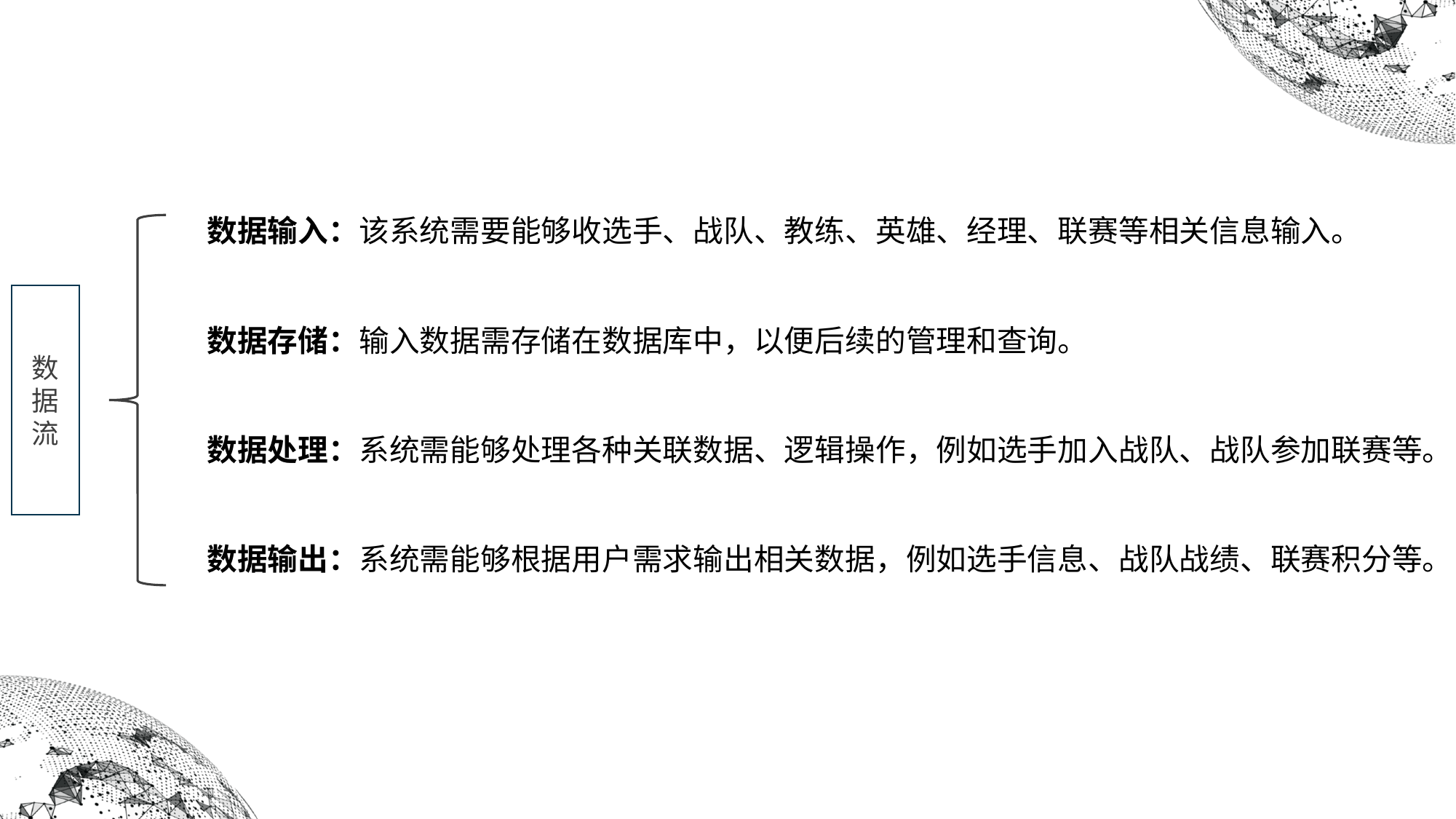

数据输入：该系统需要能够收选手、战队、教练、英雄、经理、联赛等相关信息输入。

数据存储：输入数据需存储在数据库中，以便后续的管理和查询。

数据处理：系统需能够处理各种关联数据、逻辑操作，例如选手加入战队、战队参加联赛等。

数据输出：系统需能够根据用户需求输出相关数据，例如选手信息、战队战绩、联赛积分等。

数据流